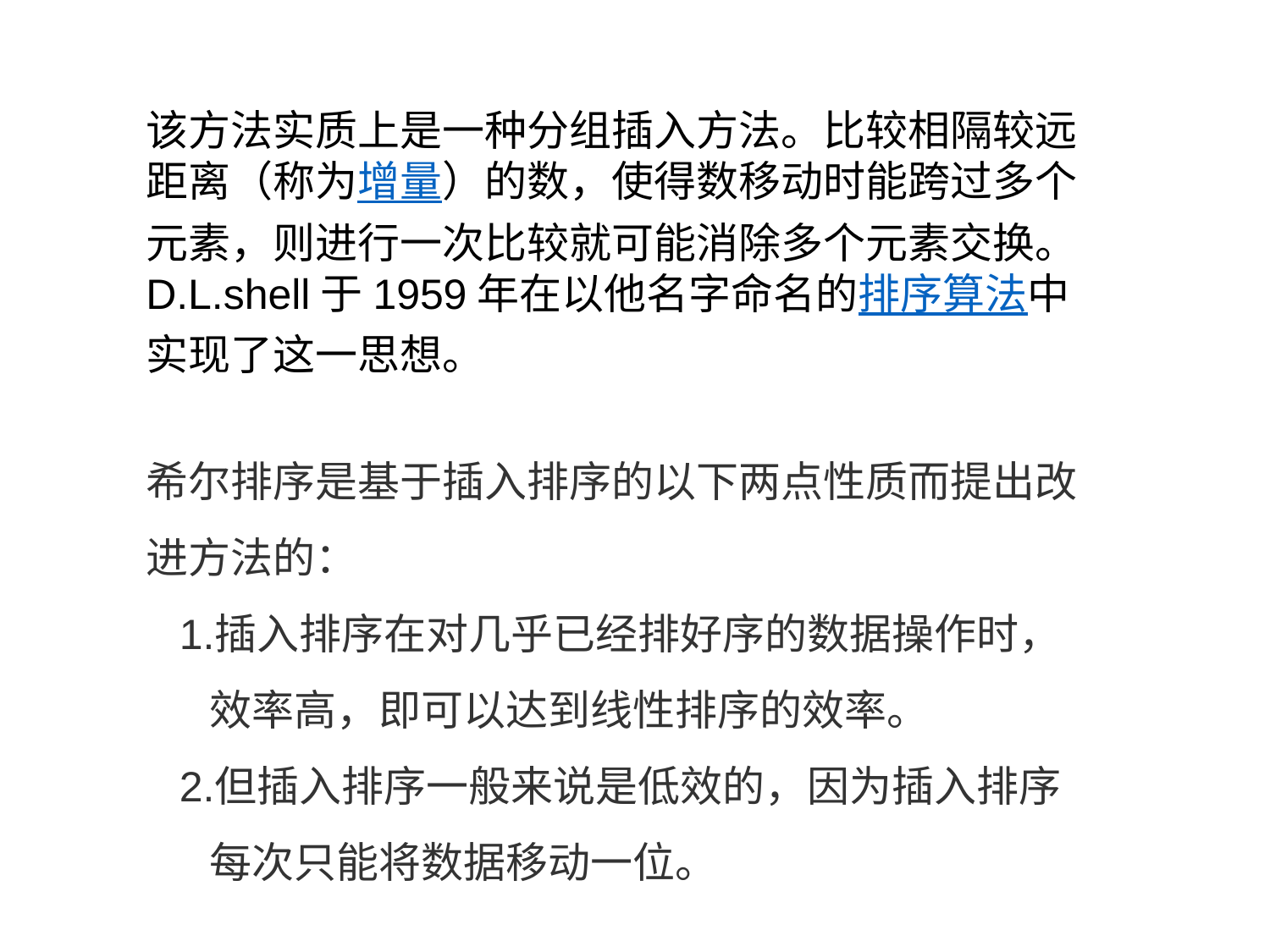

该方法实质上是一种分组插入方法。比较相隔较远距离（称为增量）的数，使得数移动时能跨过多个元素，则进行一次比较就可能消除多个元素交换。D.L.shell于1959年在以他名字命名的排序算法中实现了这一思想。

希尔排序是基于插入排序的以下两点性质而提出改进方法的：
插入排序在对几乎已经排好序的数据操作时，效率高，即可以达到线性排序的效率。
但插入排序一般来说是低效的，因为插入排序每次只能将数据移动一位。